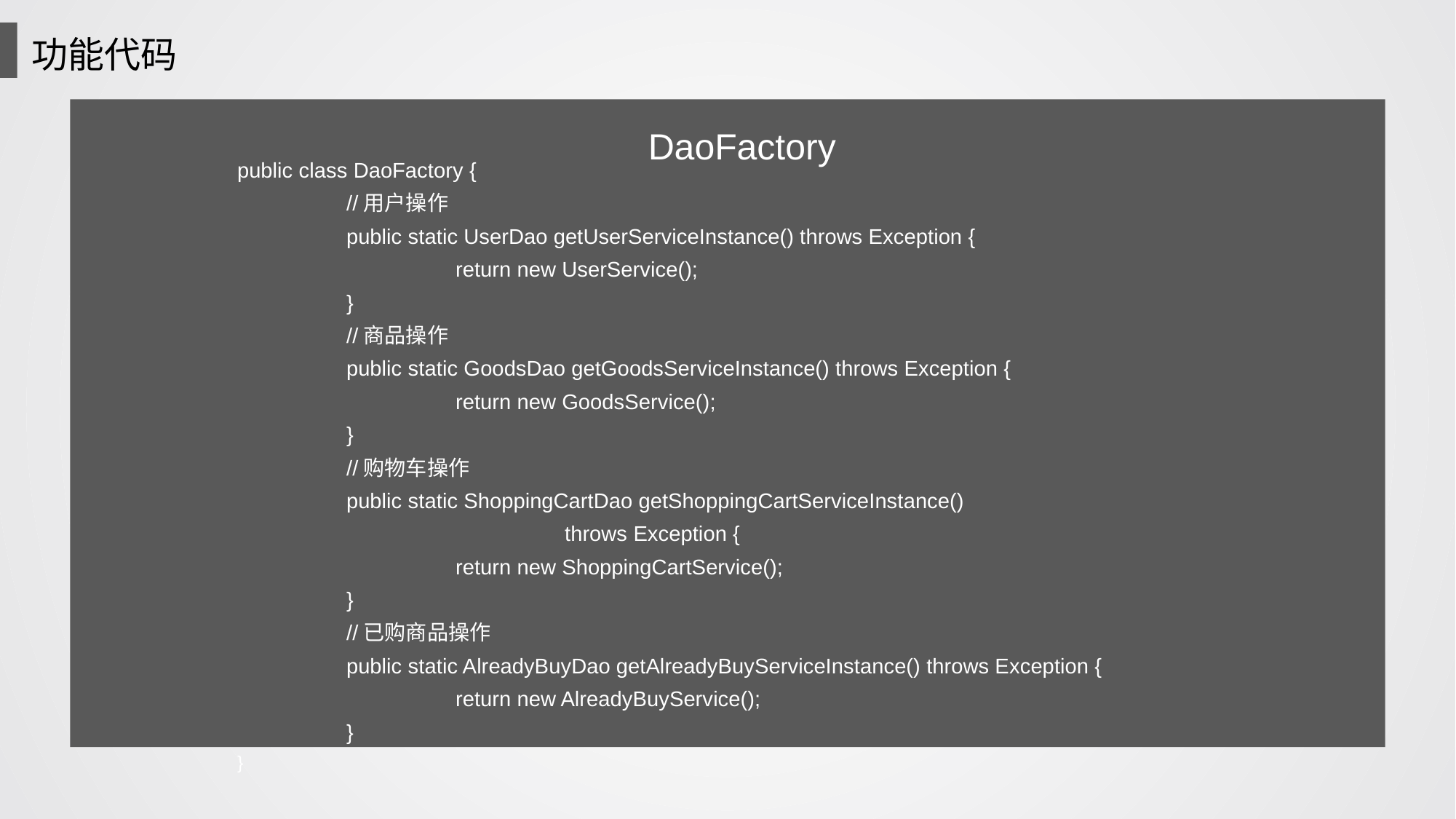

功能代码

DaoFactory
public class DaoFactory {
	//用户操作
	public static UserDao getUserServiceInstance() throws Exception {
		return new UserService();
	}
	//商品操作
	public static GoodsDao getGoodsServiceInstance() throws Exception {
		return new GoodsService();
	}
	//购物车操作
	public static ShoppingCartDao getShoppingCartServiceInstance()
			throws Exception {
		return new ShoppingCartService();
	}
	//已购商品操作
	public static AlreadyBuyDao getAlreadyBuyServiceInstance() throws Exception {
		return new AlreadyBuyService();
	}
}